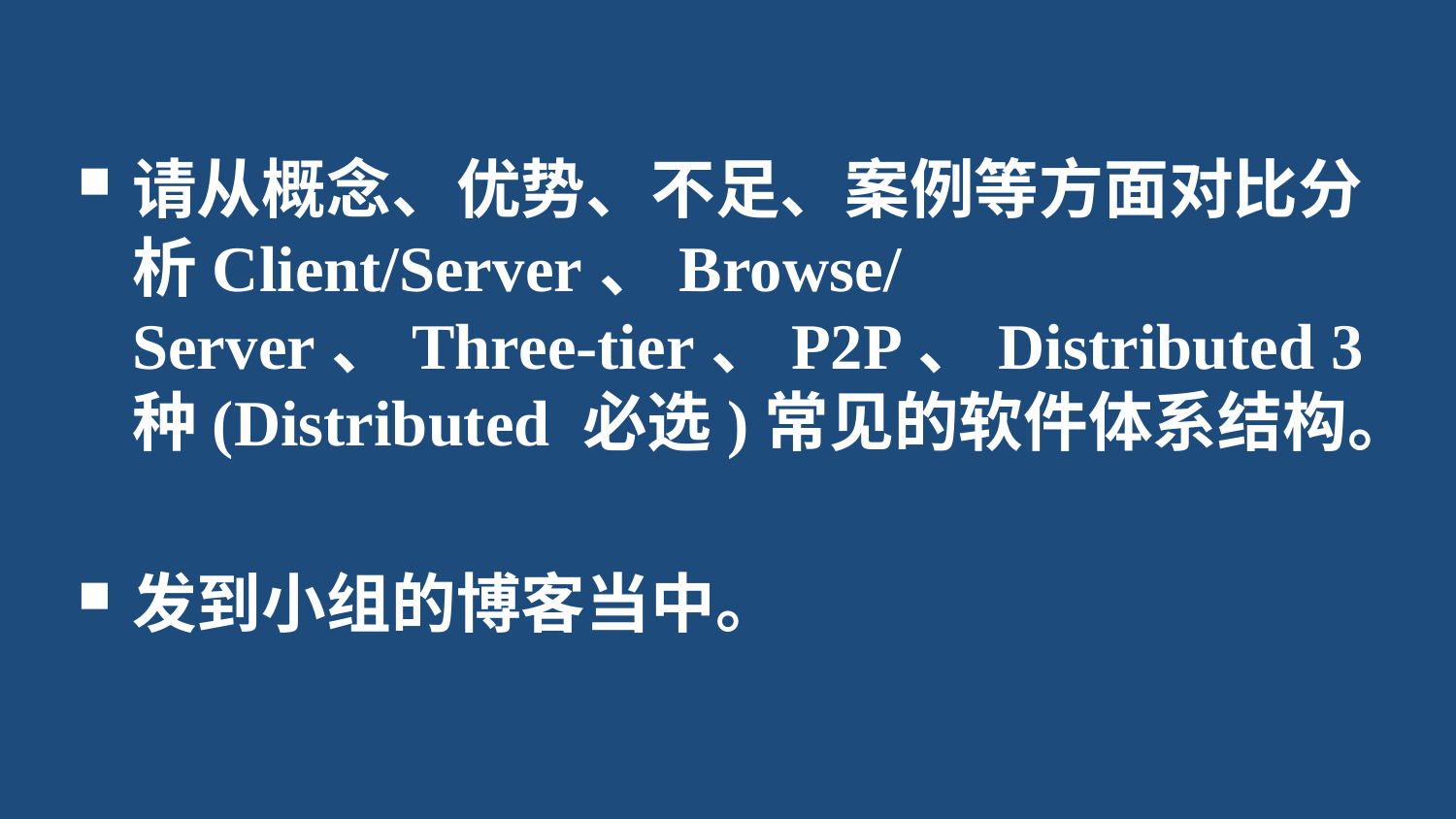

请从概念、优势、不足、案例等方面对比分析Client/Server、Browse/Server、Three-tier、P2P、Distributed 3种(Distributed 必选)常见的软件体系结构。

发到小组的博客当中。